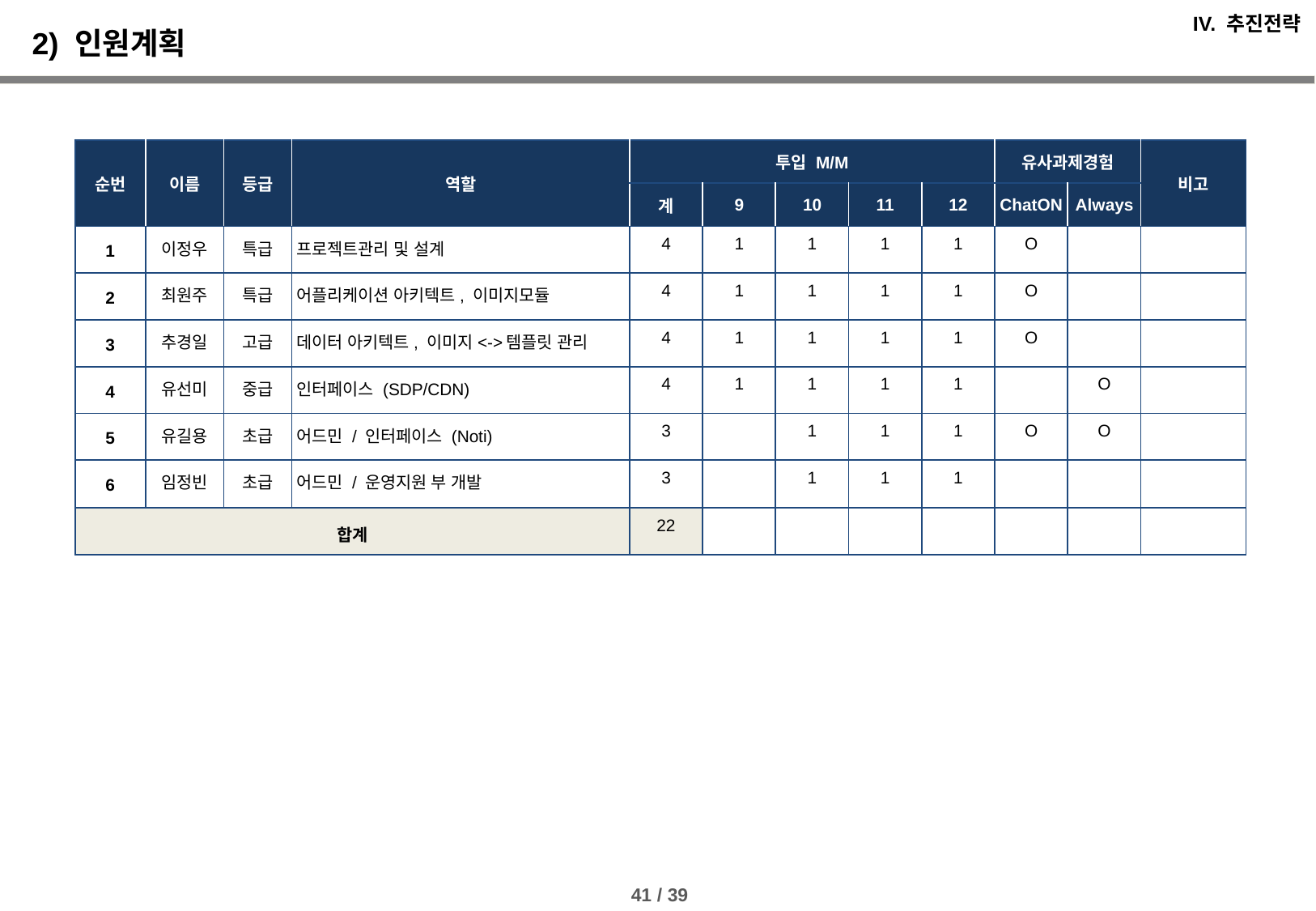

IV. 추진전략
# 2) 인원계획
| 순번 | 이름 | 등급 | 역할 | 투입 M/M |  |  |  |  | 유사과제경험 |  | 비고 |
| --- | --- | --- | --- | --- | --- | --- | --- | --- | --- | --- | --- |
|  |  |  |  | 계 | 9 | 10 | 11 | 12 | ChatON | Always |  |
| 1 | 이정우 | 특급 | 프로젝트관리 및 설계 | 4 | 1 | 1 | 1 | 1 | O |  |  |
| 2 | 최원주 | 특급 | 어플리케이션 아키텍트, 이미지모듈 | 4 | 1 | 1 | 1 | 1 | O |  |  |
| 3 | 추경일 | 고급 | 데이터 아키텍트, 이미지<->템플릿 관리 | 4 | 1 | 1 | 1 | 1 | O |  |  |
| 4 | 유선미 | 중급 | 인터페이스 (SDP/CDN) | 4 | 1 | 1 | 1 | 1 |  | O |  |
| 5 | 유길용 | 초급 | 어드민 / 인터페이스 (Noti) | 3 |  | 1 | 1 | 1 | O | O |  |
| 6 | 임정빈 | 초급 | 어드민 / 운영지원 부 개발 | 3 |  | 1 | 1 | 1 |  |  |  |
| 합계 |  |  |  | 22 |  |  |  |  |  |  |  |